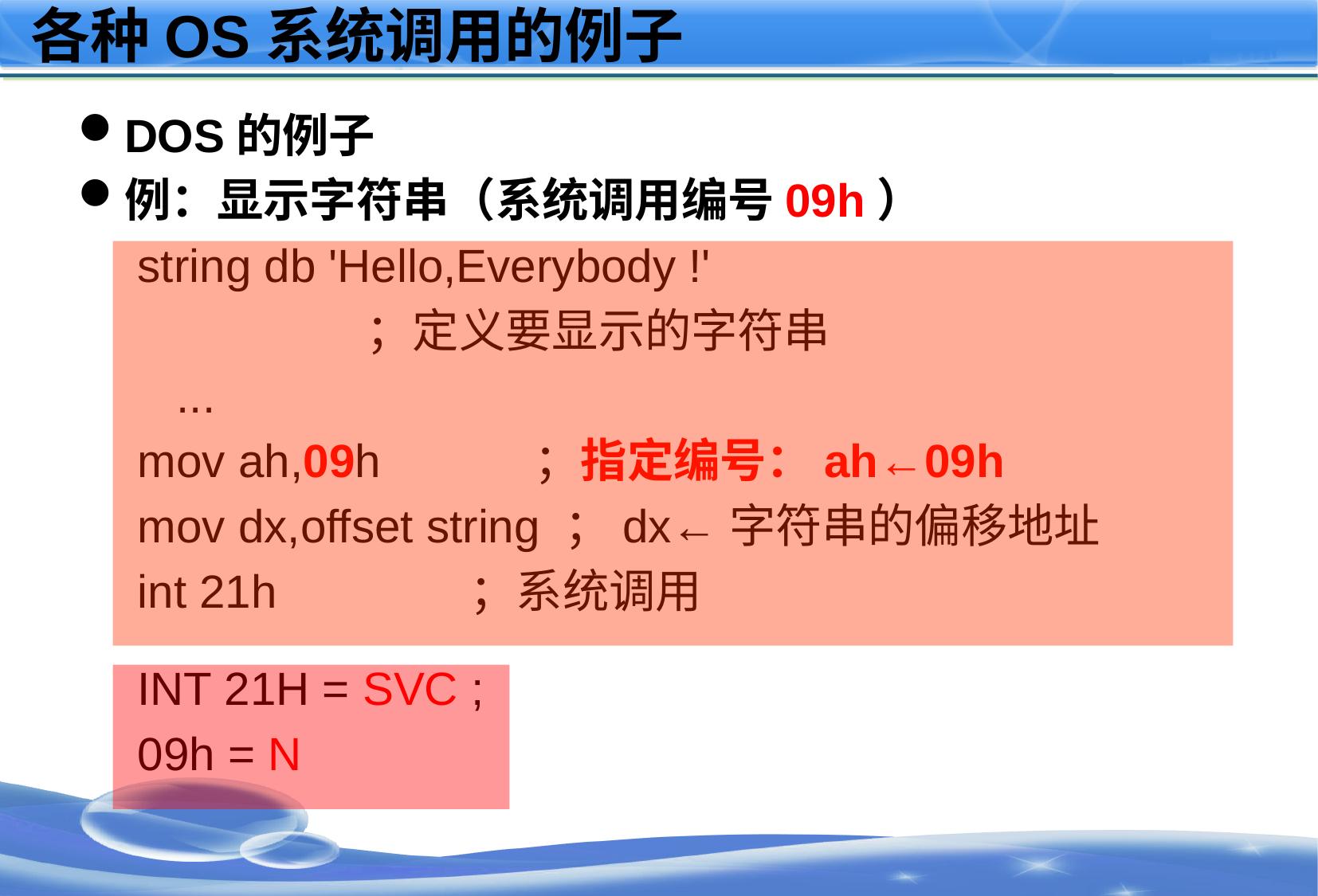

# 各种OS系统调用的例子
DOS的例子
例：显示字符串（系统调用编号09h）
string db 'Hello,Everybody !'
                     ；定义要显示的字符串
   ...
mov ah,09h           ；指定编号：ah←09h
mov dx,offset string ；dx←字符串的偏移地址
int 21h              ；系统调用

INT 21H = SVC ;
09h = N